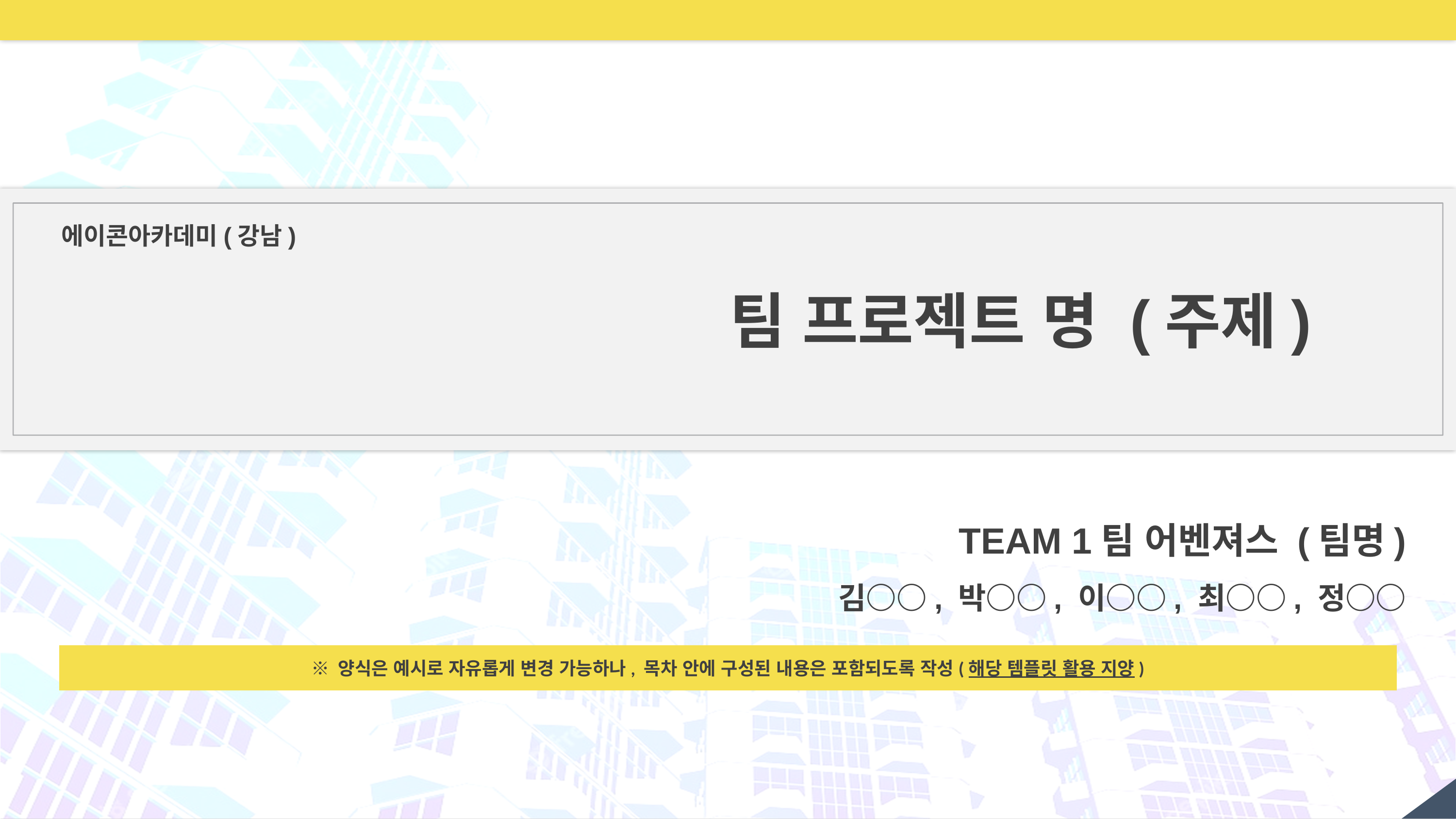

에이콘아카데미(강남)
팀 프로젝트 명 (주제)
TEAM 1팀 어벤져스 (팀명)
김○○, 박○○, 이○○, 최○○, 정○○
※ 양식은 예시로 자유롭게 변경 가능하나, 목차 안에 구성된 내용은 포함되도록 작성(해당 템플릿 활용 지양)